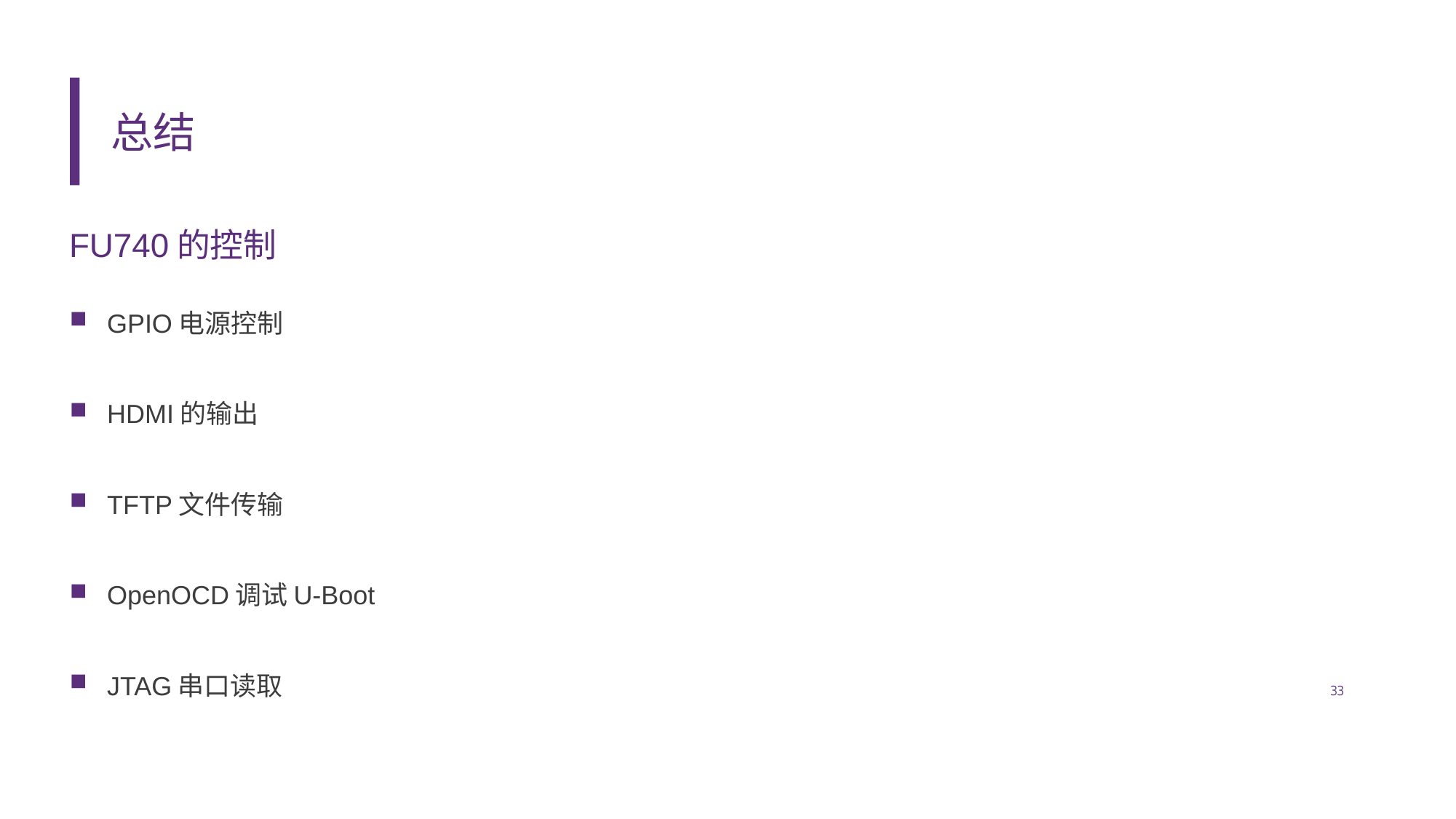

# 总结
FU740的控制
GPIO电源控制

HDMI的输出

TFTP文件传输

OpenOCD调试U-Boot

JTAG串口读取
33